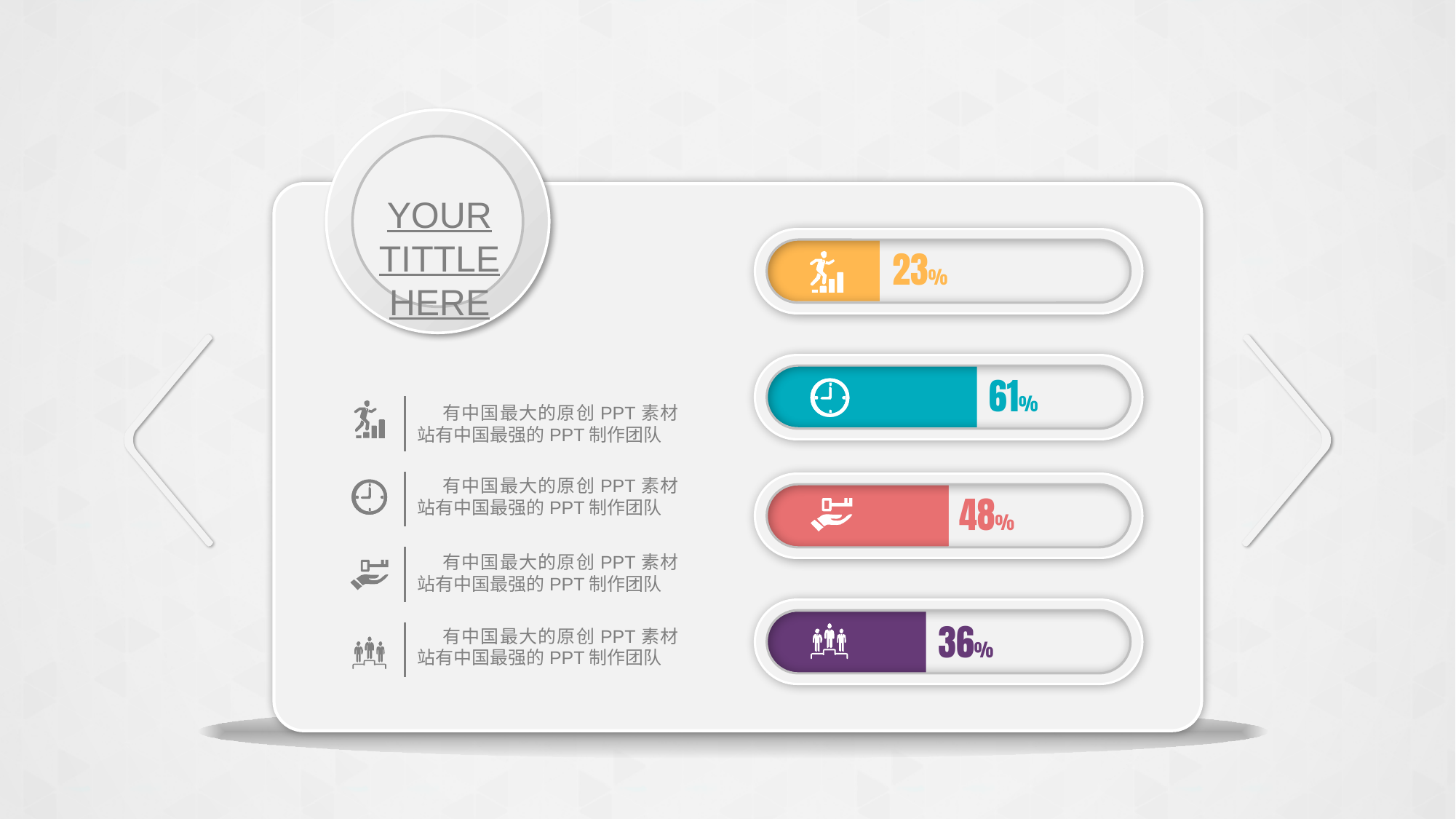

YOUR TITTLE HERE

23%

61%

    有中国最大的原创PPT素材站有中国最强的PPT制作团队

    有中国最大的原创PPT素材站有中国最强的PPT制作团队

48%

    有中国最大的原创PPT素材站有中国最强的PPT制作团队

36%
    有中国最大的原创PPT素材站有中国最强的PPT制作团队